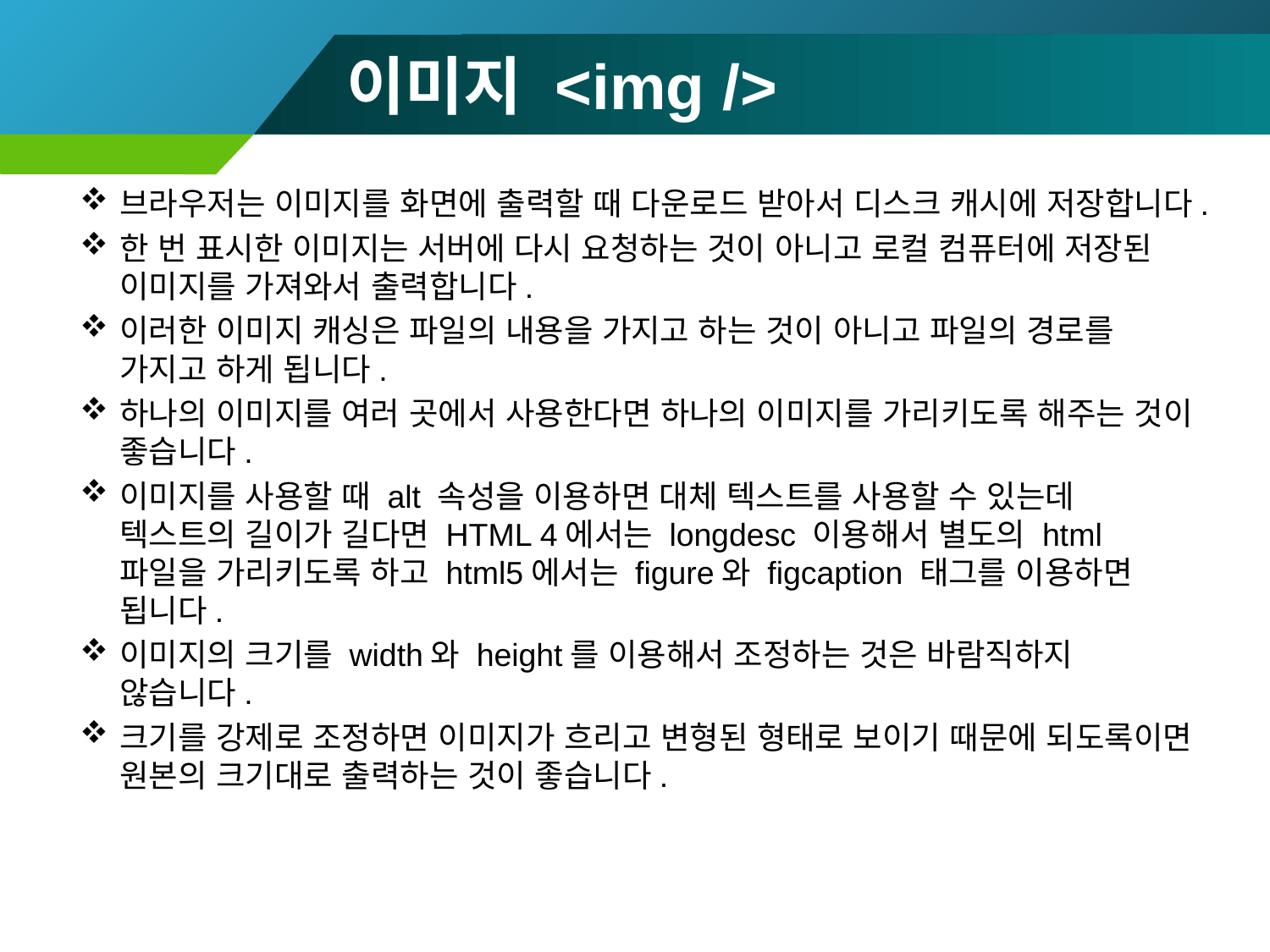

# 이미지 <img />
브라우저는 이미지를 화면에 출력할 때 다운로드 받아서 디스크 캐시에 저장합니다.
한 번 표시한 이미지는 서버에 다시 요청하는 것이 아니고 로컬 컴퓨터에 저장된 이미지를 가져와서 출력합니다.
이러한 이미지 캐싱은 파일의 내용을 가지고 하는 것이 아니고 파일의 경로를 가지고 하게 됩니다.
하나의 이미지를 여러 곳에서 사용한다면 하나의 이미지를 가리키도록 해주는 것이 좋습니다.
이미지를 사용할 때 alt 속성을 이용하면 대체 텍스트를 사용할 수 있는데 텍스트의 길이가 길다면 HTML 4에서는 longdesc 이용해서 별도의 html 파일을 가리키도록 하고 html5에서는 figure와 figcaption 태그를 이용하면 됩니다.
이미지의 크기를 width와 height를 이용해서 조정하는 것은 바람직하지 않습니다.
크기를 강제로 조정하면 이미지가 흐리고 변형된 형태로 보이기 때문에 되도록이면 원본의 크기대로 출력하는 것이 좋습니다.